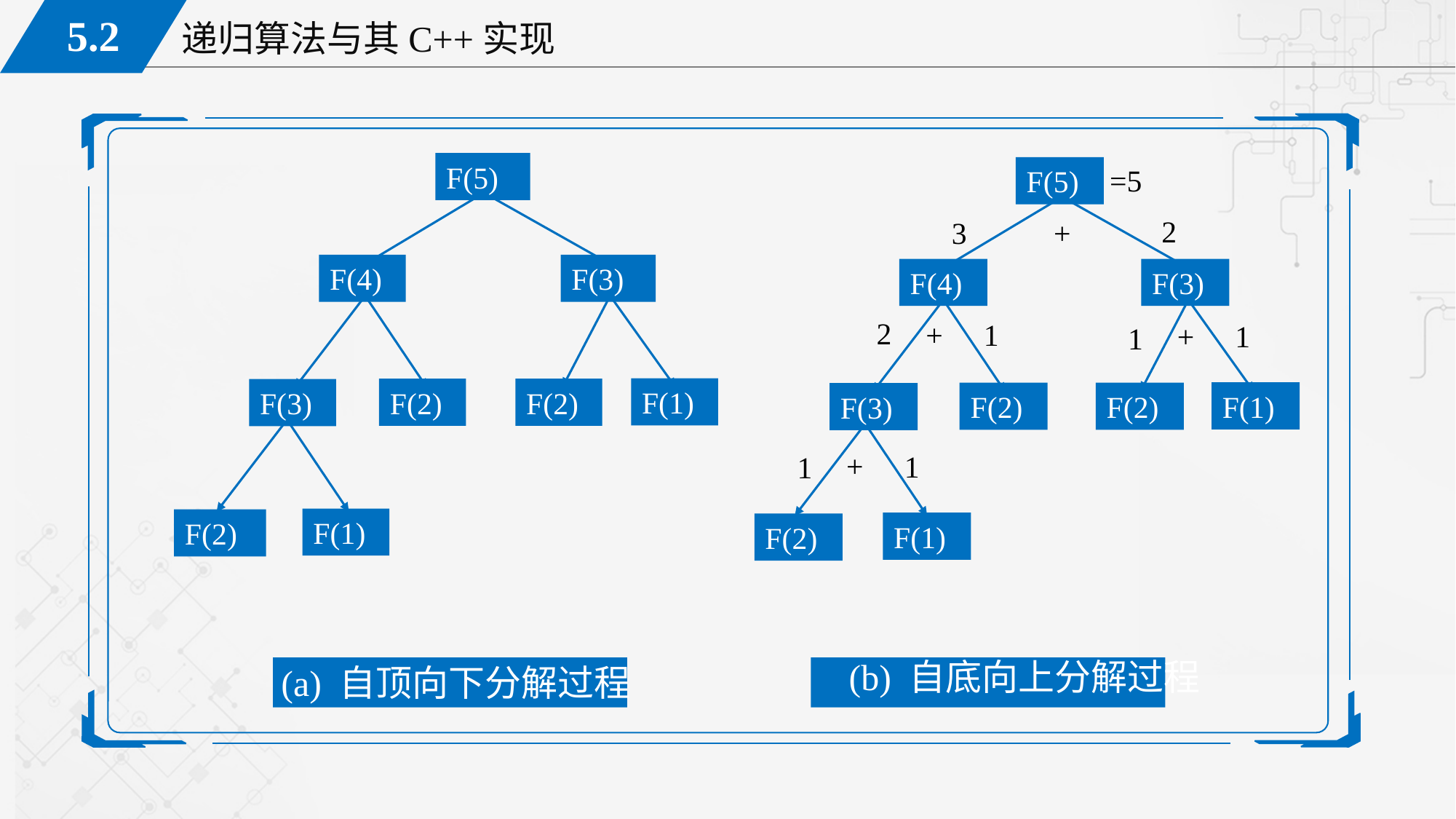

F(5)

F(4)
F(3)
F(1)
F(2)
F(2)
F(3)
F(1)
F(2)
=5
F(5)

F(4)
F(3)
F(1)
F(2)
F(2)
F(3)
F(1)
F(2)
2
3
+
2
+
1
+
1
1
+
1
1
(b) 自底向上分解过程
(a) 自顶向下分解过程